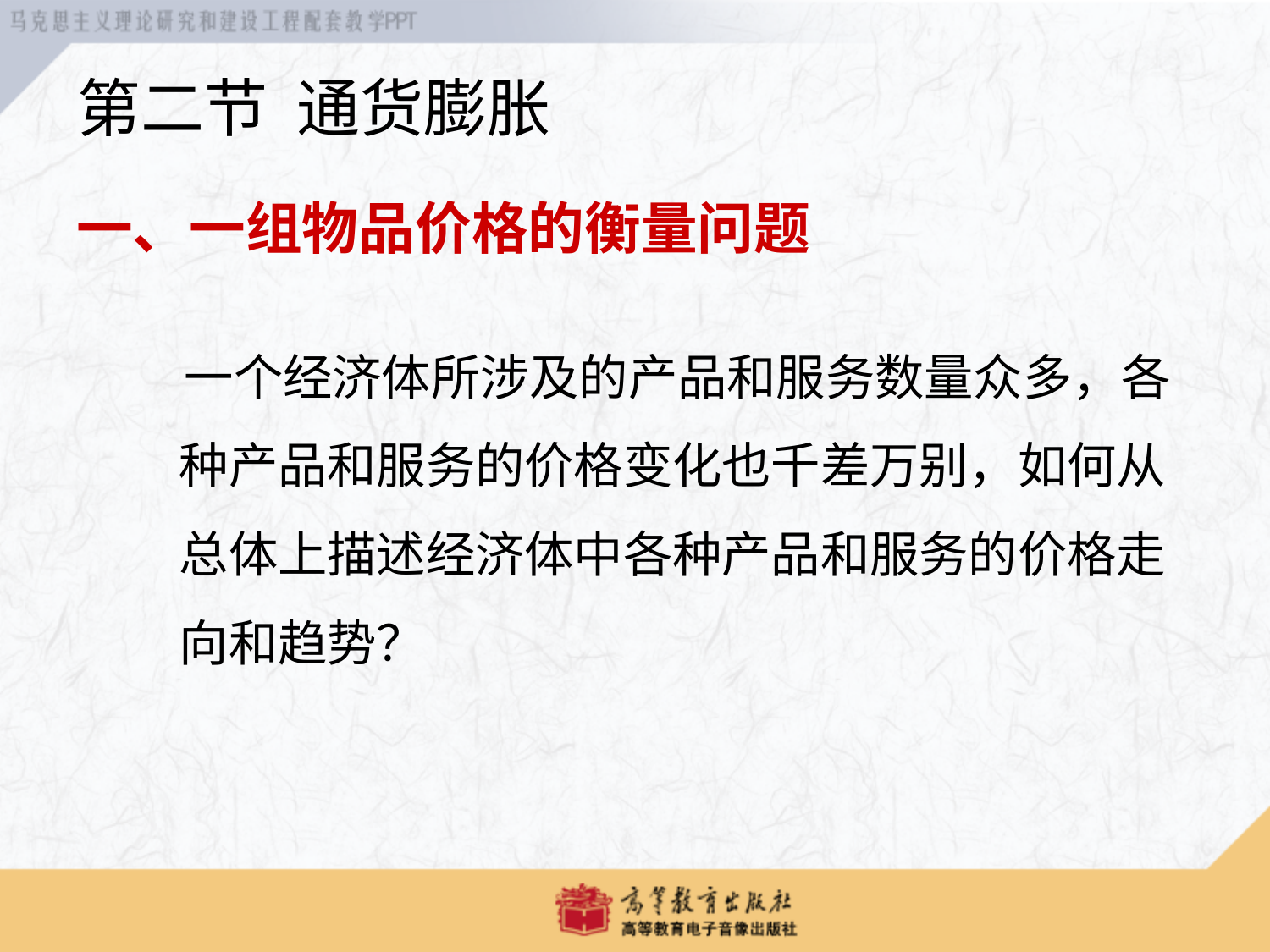

# 第二节  通货膨胀
一、一组物品价格的衡量问题

   一个经济体所涉及的产品和服务数量众多，各种产品和服务的价格变化也千差万别，如何从总体上描述经济体中各种产品和服务的价格走向和趋势？